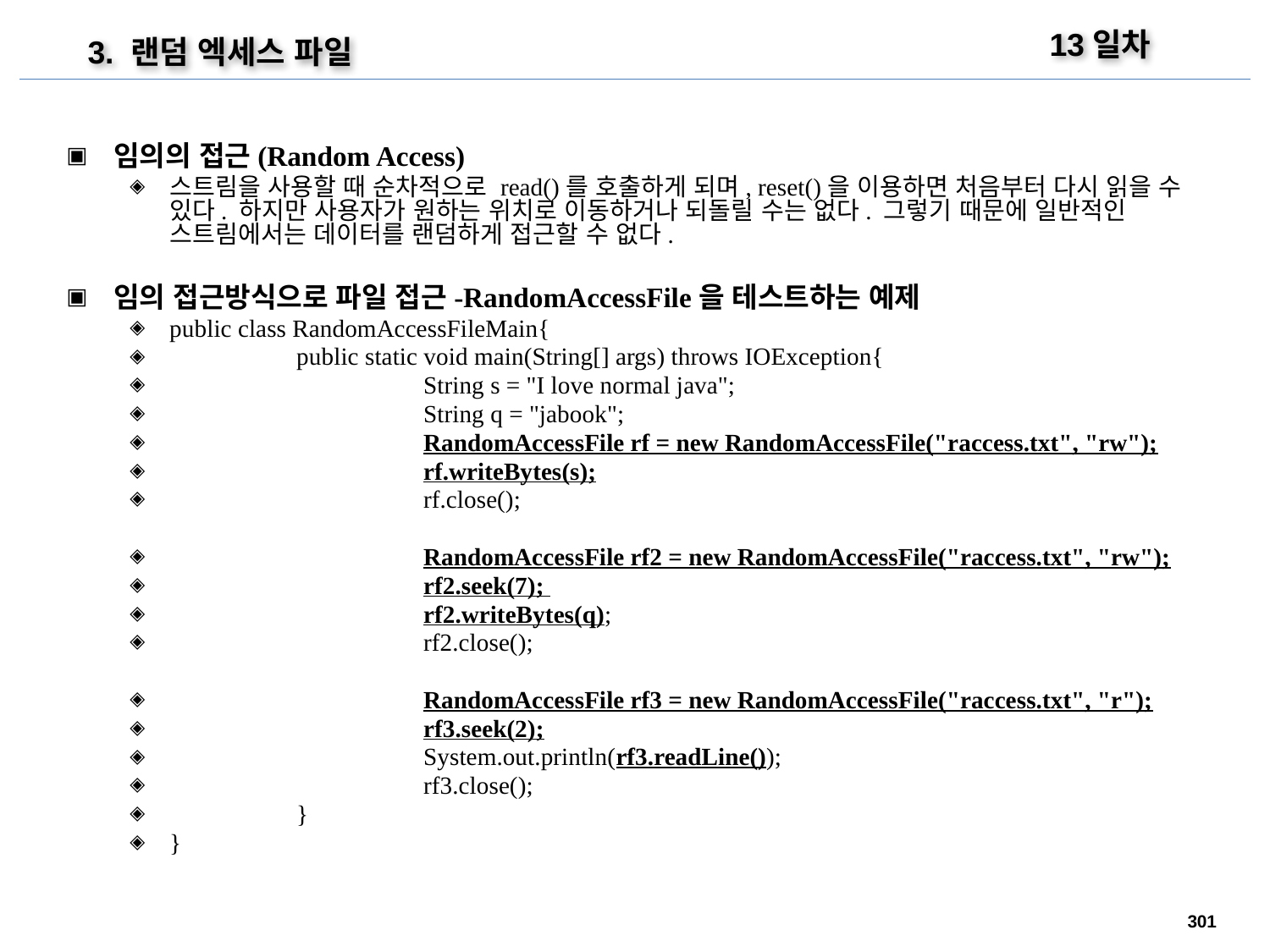

13일차
3. 랜덤 엑세스 파일
임의의 접근(Random Access)
스트림을 사용할 때 순차적으로 read()를 호출하게 되며, reset()을 이용하면 처음부터 다시 읽을 수 있다. 하지만 사용자가 원하는 위치로 이동하거나 되돌릴 수는 없다. 그렇기 때문에 일반적인 스트림에서는 데이터를 랜덤하게 접근할 수 없다.

임의 접근방식으로 파일 접근-RandomAccessFile을 테스트하는 예제
public class RandomAccessFileMain{
	public static void main(String[] args) throws IOException{
		String s = "I love normal java";
		String q = "jabook";
		RandomAccessFile rf = new RandomAccessFile("raccess.txt", "rw");
		rf.writeBytes(s);
		rf.close();

		RandomAccessFile rf2 = new RandomAccessFile("raccess.txt", "rw");
		rf2.seek(7);
		rf2.writeBytes(q);
		rf2.close();

		RandomAccessFile rf3 = new RandomAccessFile("raccess.txt", "r");
		rf3.seek(2);
		System.out.println(rf3.readLine());
		rf3.close();
	}
}